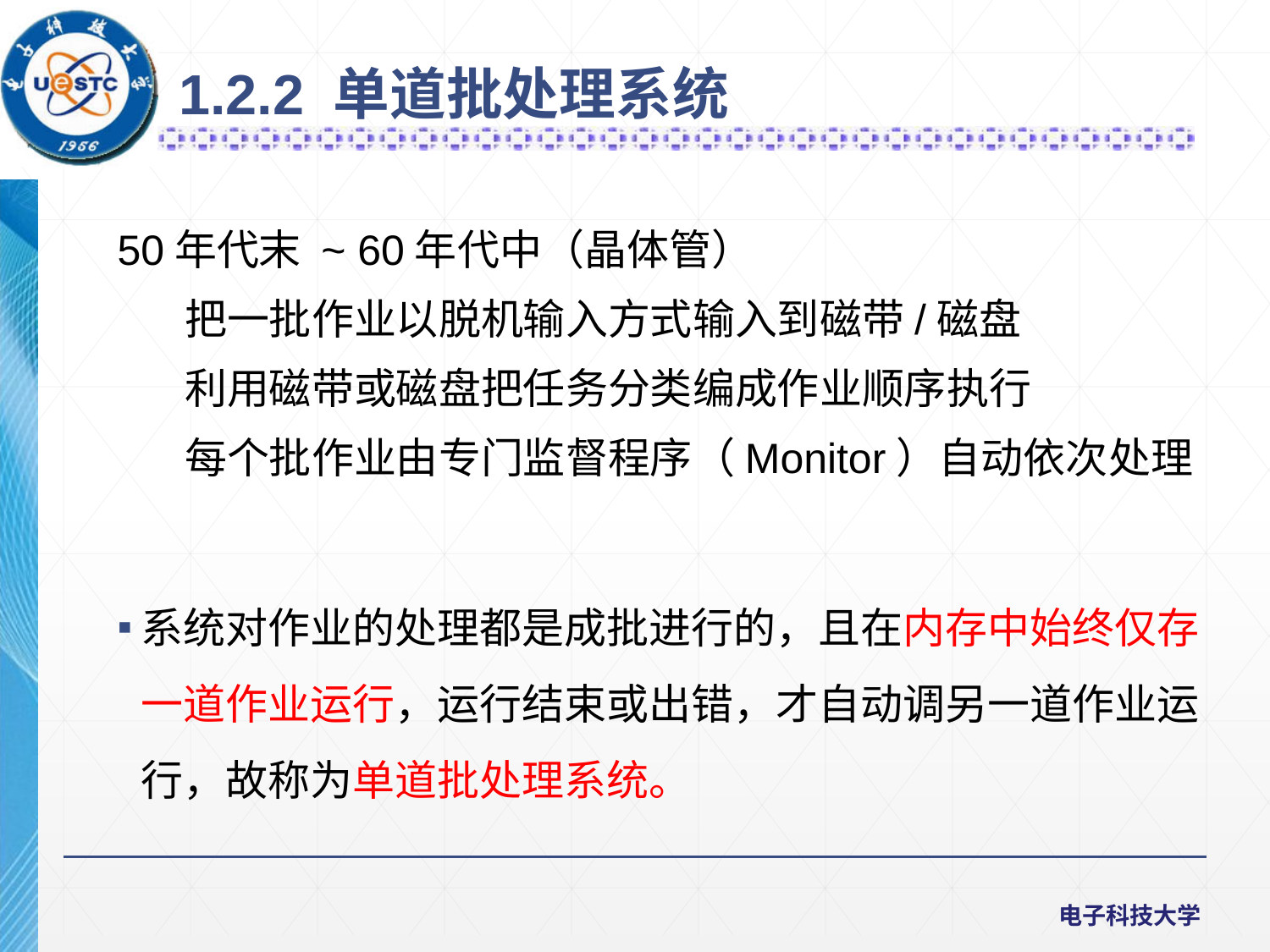

1.2.2 单道批处理系统
50年代末 ~ 60年代中（晶体管）
      把一批作业以脱机输入方式输入到磁带/磁盘
      利用磁带或磁盘把任务分类编成作业顺序执行
      每个批作业由专门监督程序（Monitor）自动依次处理

系统对作业的处理都是成批进行的，且在内存中始终仅存一道作业运行，运行结束或出错，才自动调另一道作业运行，故称为单道批处理系统。